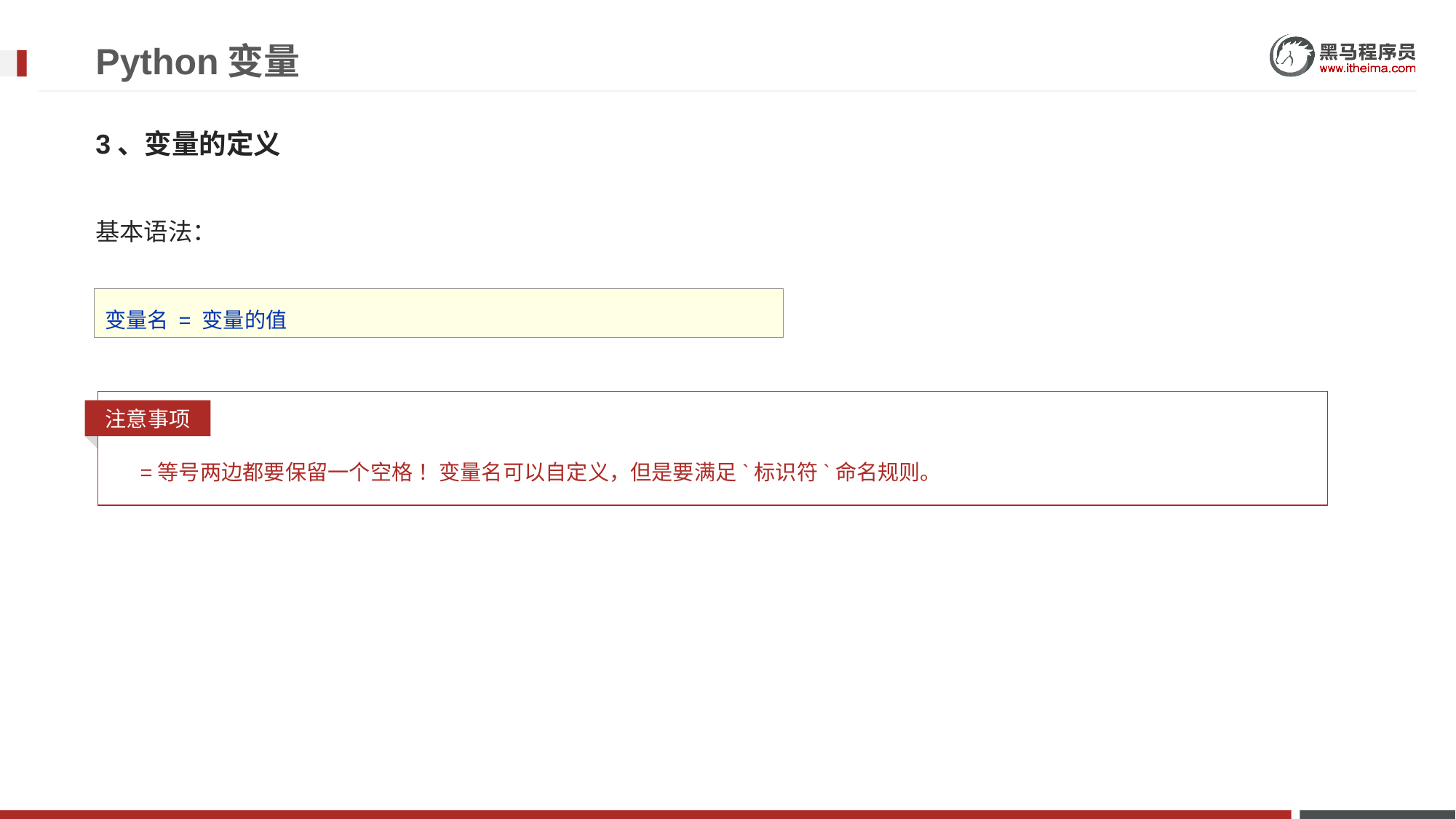

# Python变量
3、变量的定义
基本语法：

变量名 = 变量的值

注意事项

=等号两边都要保留一个空格 ！变量名可以自定义，但是要满⾜`标识符`命名规则。